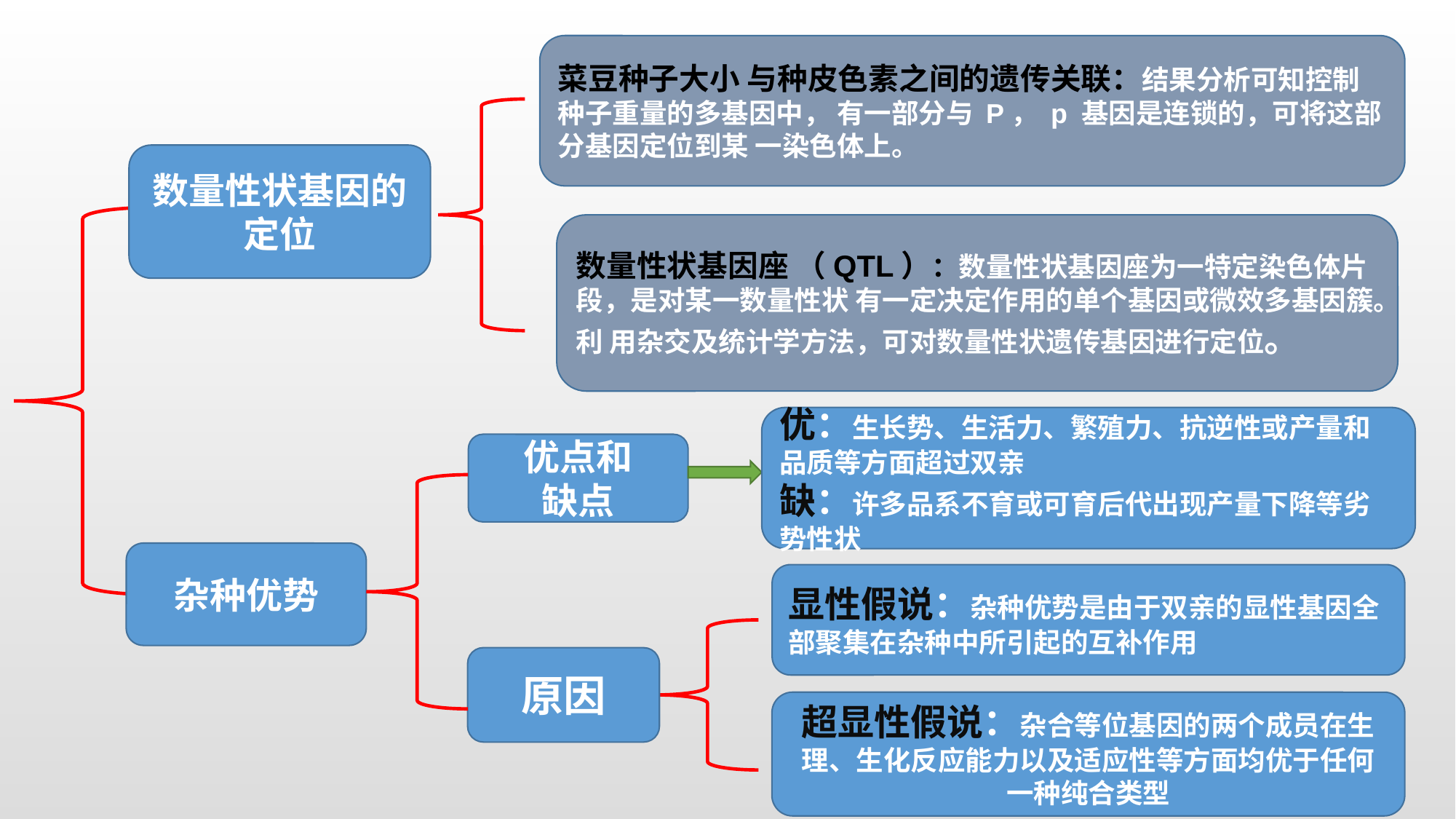

菜豆种子大小 与种皮色素之间的遗传关联：结果分析可知控制种子重量的多基因中， 有一部分与 P， p 基因是连锁的，可将这部分基因定位到某 一染色体上。

数量性状基因的定位

数量性状基因座 （QTL）：数量性状基因座为一特定染色体片段，是对某一数量性状 有一定决定作用的单个基因或微效多基因簇。利 用杂交及统计学方法，可对数量性状遗传基因进行定位。
优：生长势、生活力、繁殖力、抗逆性或产量和品质等方面超过双亲
缺：许多品系不育或可育后代出现产量下降等劣势性状
优点和
缺点

杂种优势
显性假说：杂种优势是由于双亲的显性基因全部聚集在杂种中所引起的互补作用

原因
超显性假说：杂合等位基因的两个成员在生理、生化反应能力以及适应性等方面均优于任何一种纯合类型